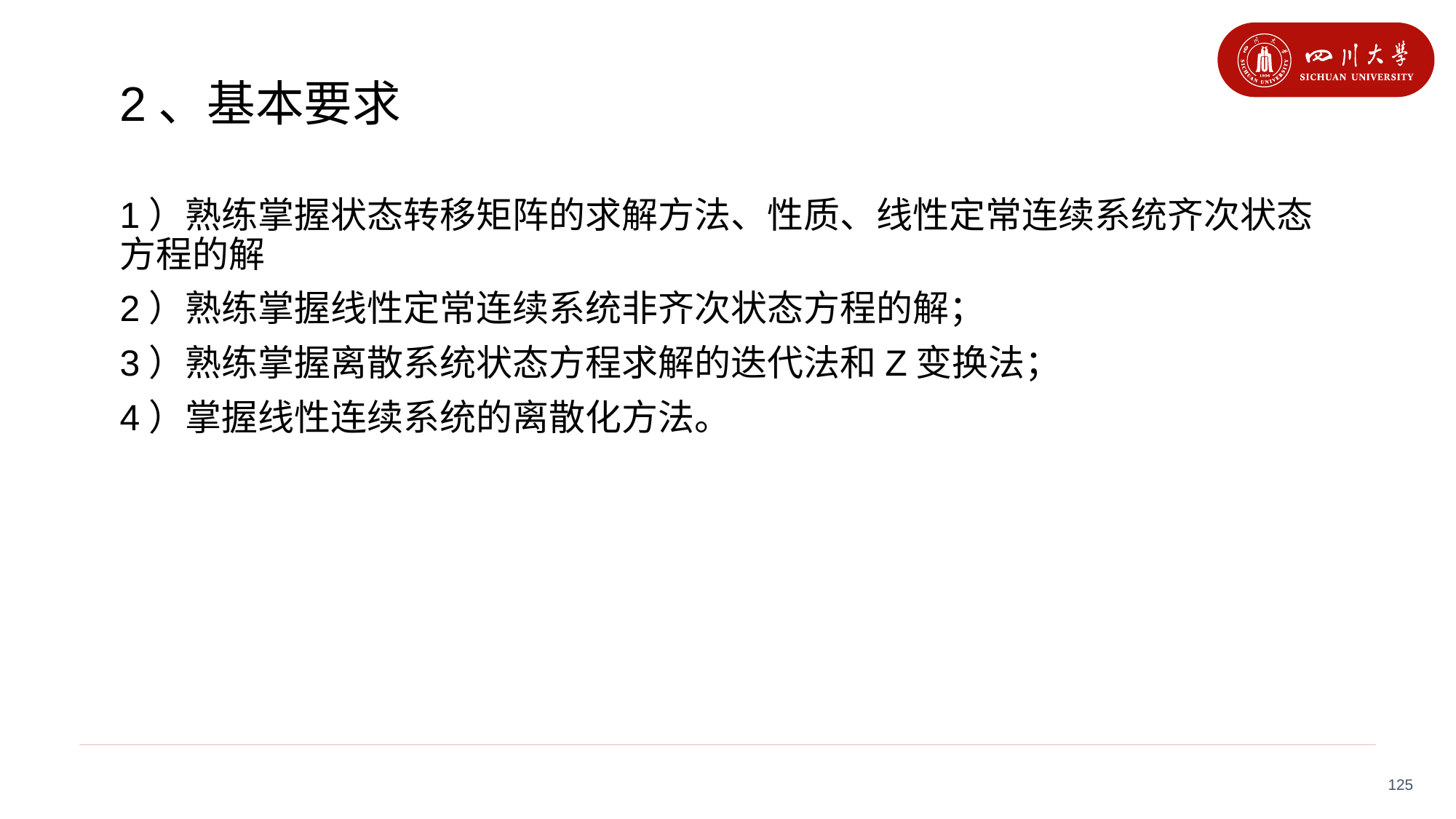

# 2、基本要求
1）熟练掌握状态转移矩阵的求解方法、性质、线性定常连续系统齐次状态方程的解
2）熟练掌握线性定常连续系统非齐次状态方程的解；
3）熟练掌握离散系统状态方程求解的迭代法和Z变换法；
4）掌握线性连续系统的离散化方法。

125